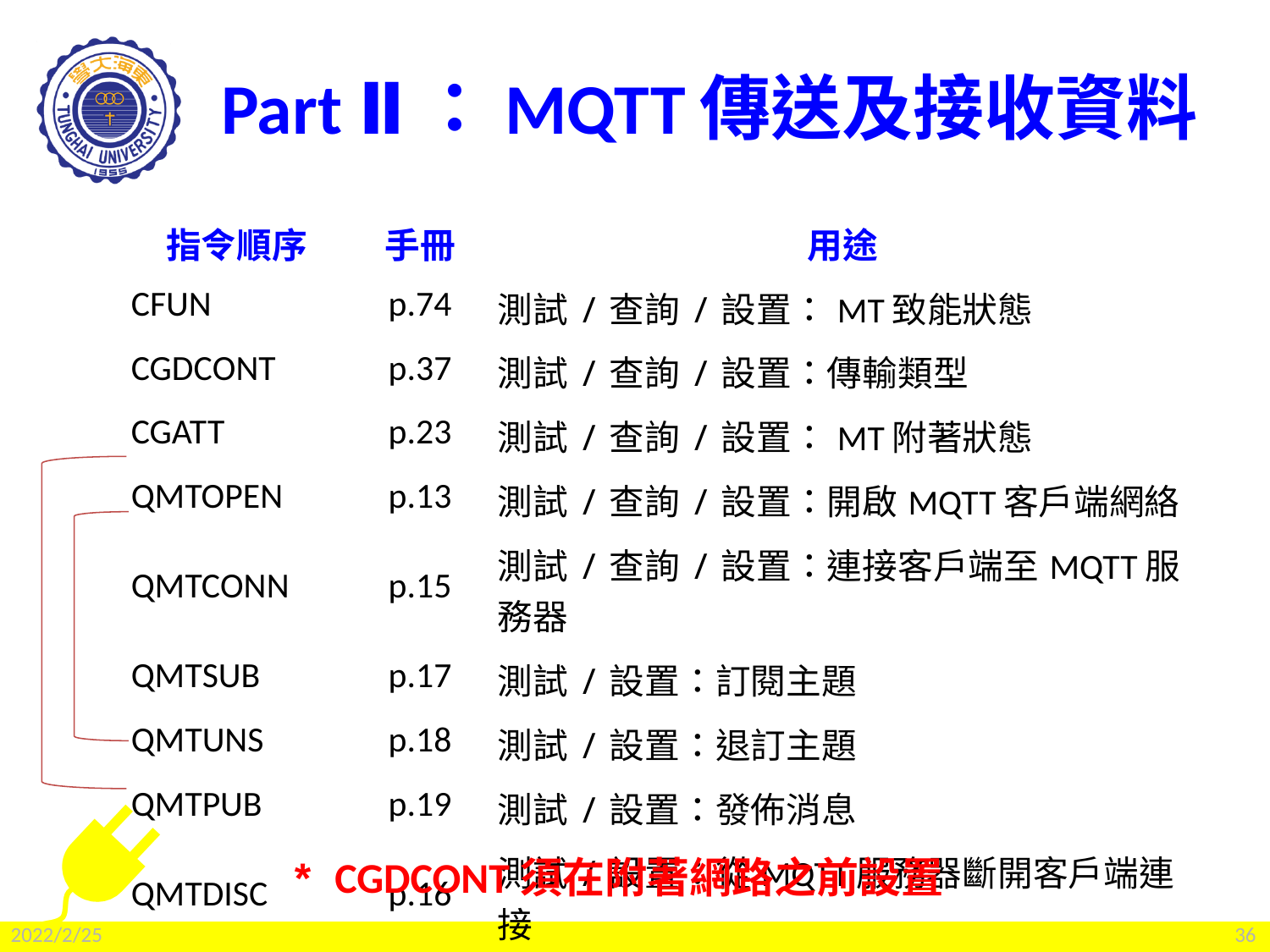

# Part Ⅱ：MQTT傳送及接收資料
| 指令順序 | 手冊 | 用途 |
| --- | --- | --- |
| CFUN | p.74 | 測試/查詢/設置：MT致能狀態 |
| CGDCONT | p.37 | 測試/查詢/設置：傳輸類型 |
| CGATT | p.23 | 測試/查詢/設置：MT附著狀態 |
| QMTOPEN | p.13 | 測試/查詢/設置：開啟MQTT客戶端網絡 |
| QMTCONN | p.15 | 測試/查詢/設置：連接客戶端至MQTT服務器 |
| QMTSUB | p.17 | 測試/設置：訂閱主題 |
| QMTUNS | p.18 | 測試/設置：退訂主題 |
| QMTPUB | p.19 | 測試/設置：發佈消息 |
| QMTDISC | p.16 | 測試/設置：從MQTT服務器斷開客戶端連接 |
| QMTCLOSE | p.14 | 測試/設置：關閉MQTT客戶端網絡 |

*  CGDCONT須在附著網路之前設置
2022/2/25

36